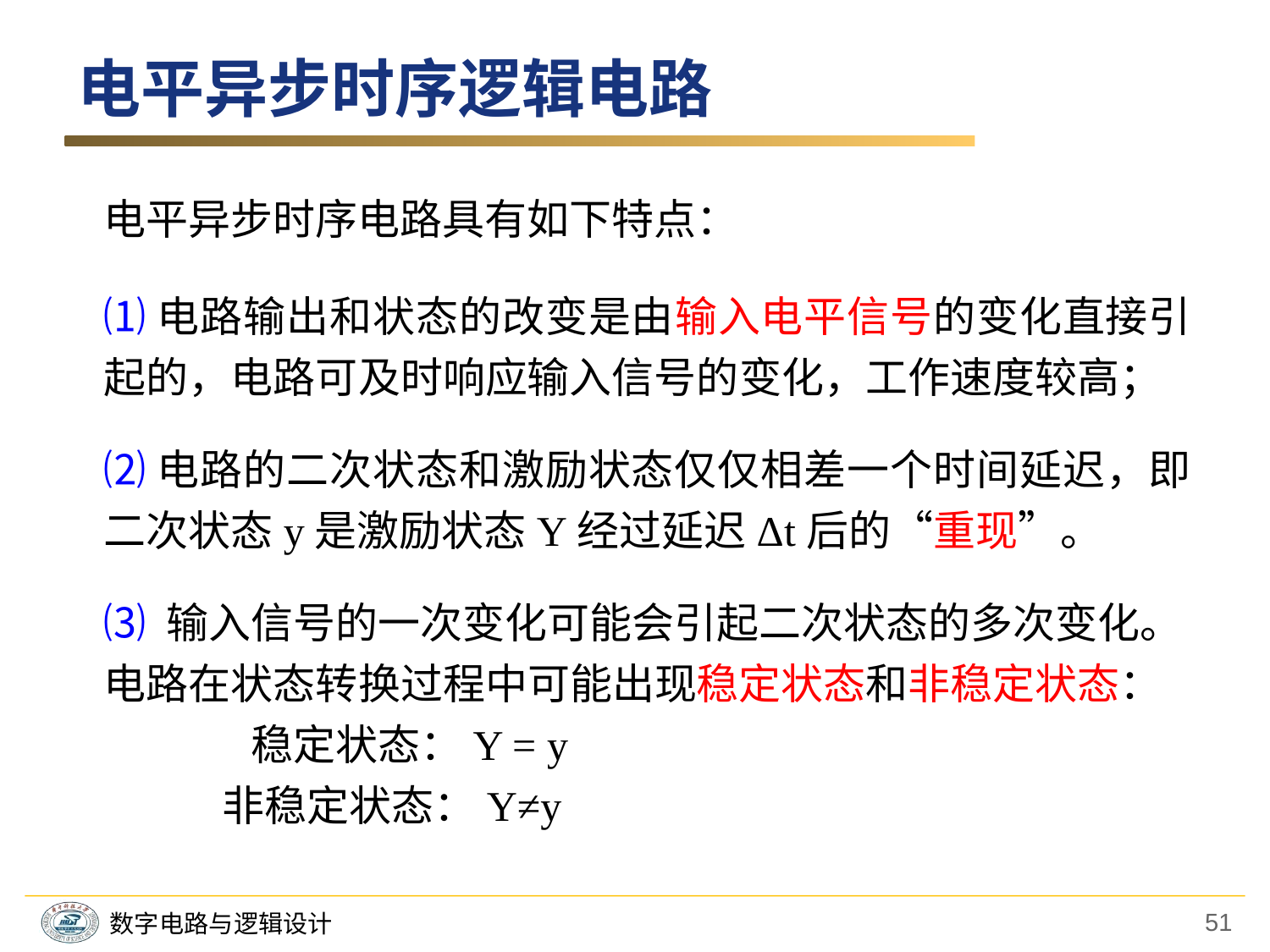

电平异步时序逻辑电路
电平异步时序电路具有如下特点：
⑴电路输出和状态的改变是由输入电平信号的变化直接引起的，电路可及时响应输入信号的变化，工作速度较高；
⑵电路的二次状态和激励状态仅仅相差一个时间延迟，即二次状态y是激励状态Y经过延迟Δt后的“重现”。
⑶ 输入信号的一次变化可能会引起二次状态的多次变化。电路在状态转换过程中可能出现稳定状态和非稳定状态：
　           稳定状态：Y = y
　        非稳定状态：Y≠y
51
数字电路与逻辑设计